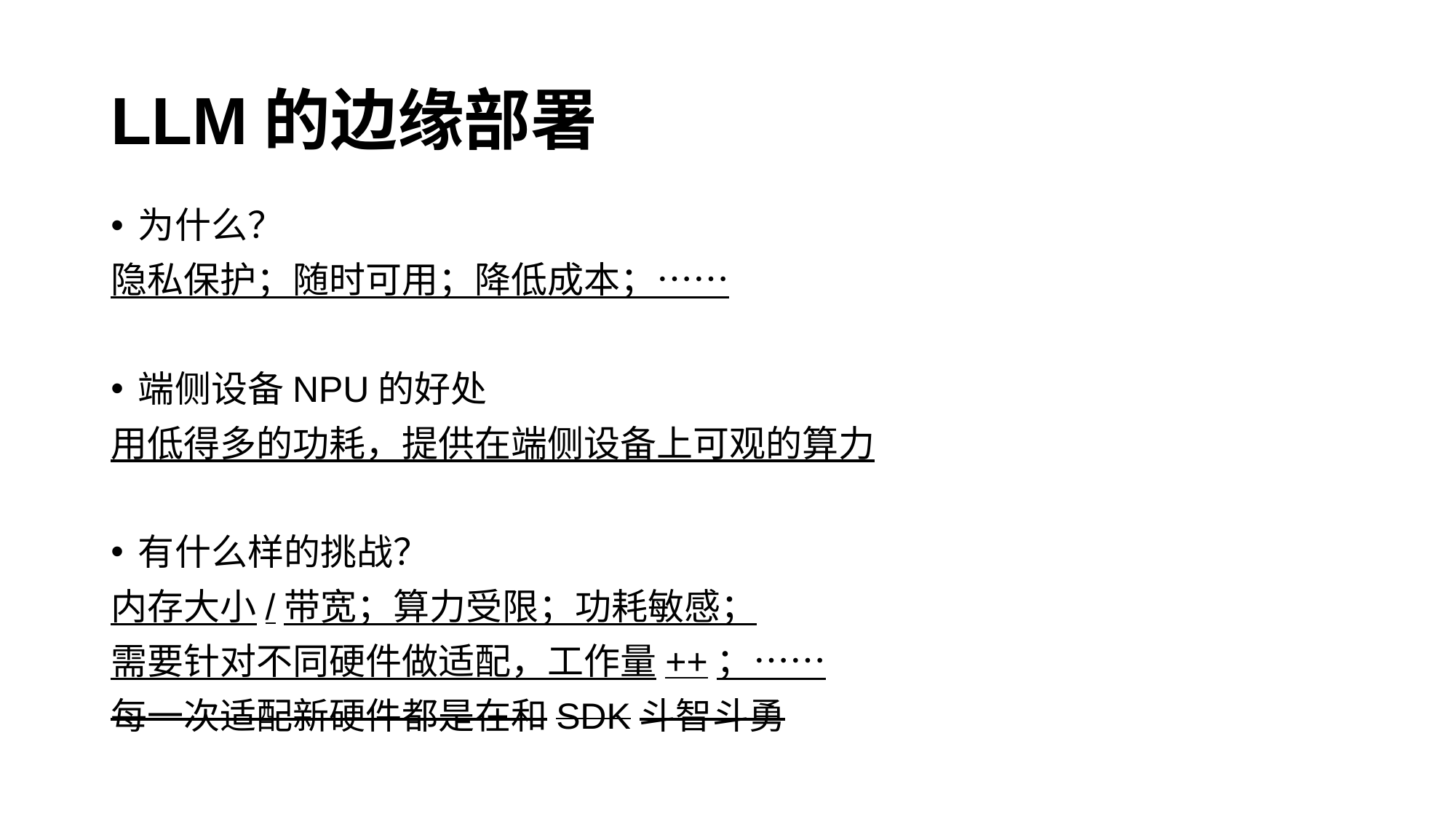

# LLM的边缘部署
为什么？
隐私保护；随时可用；降低成本；……

端侧设备NPU的好处
用低得多的功耗，提供在端侧设备上可观的算力

有什么样的挑战？
内存大小/带宽；算力受限；功耗敏感；
需要针对不同硬件做适配，工作量++；……
每一次适配新硬件都是在和SDK斗智斗勇